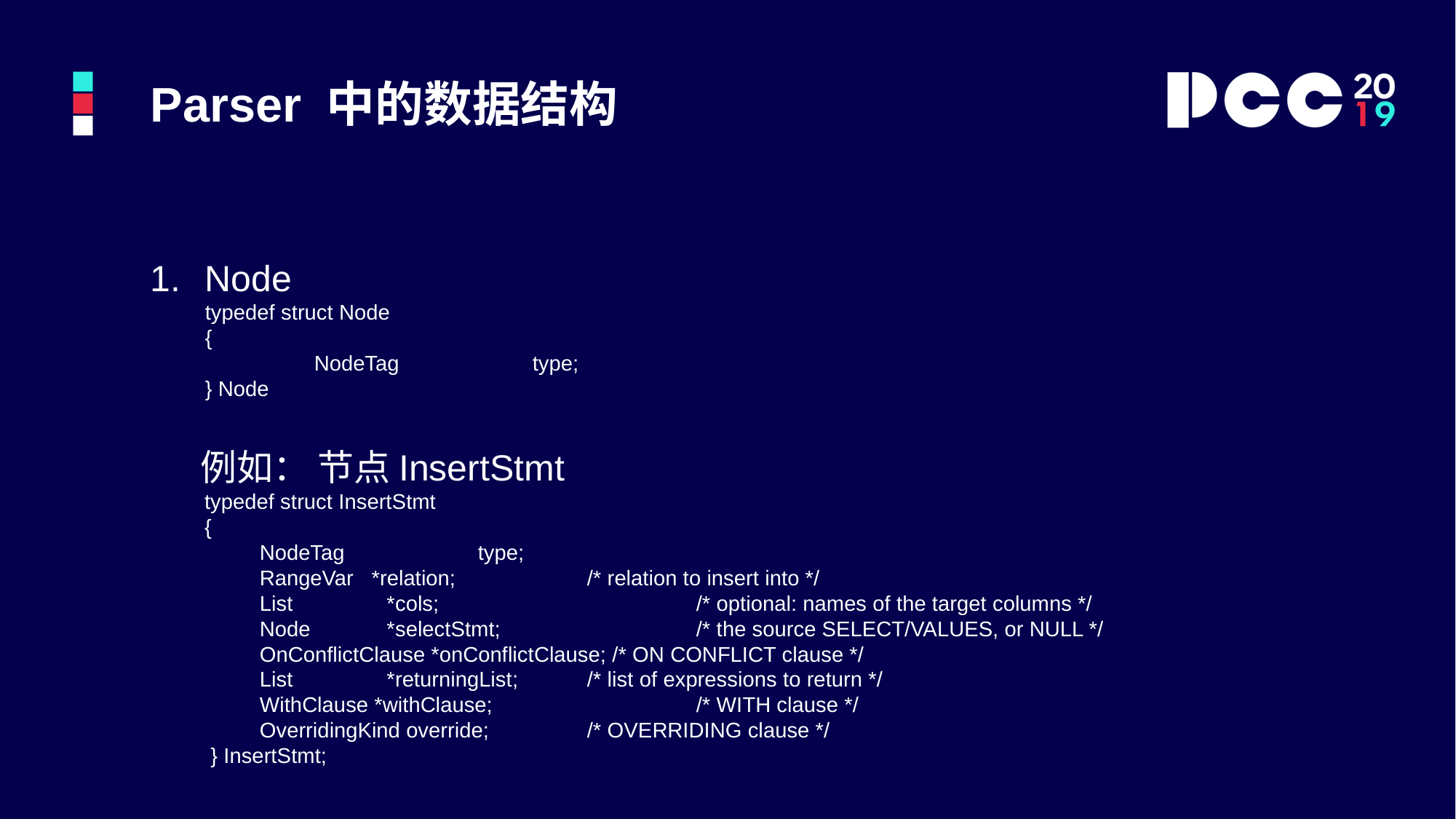

Parser 中的数据结构
Node
typedef struct Node
{
	NodeTag		type;
} Node

     例如： 节点InsertStmt
         typedef struct InsertStmt
         {
	NodeTag		type;
	RangeVar   *relation;		/* relation to insert into */
	List	   *cols;			/* optional: names of the target columns */
	Node	   *selectStmt;		/* the source SELECT/VALUES, or NULL */
	OnConflictClause *onConflictClause; /* ON CONFLICT clause */
	List	   *returningList;	/* list of expressions to return */
	WithClause *withClause;		/* WITH clause */
	OverridingKind override;	/* OVERRIDING clause */
          } InsertStmt;